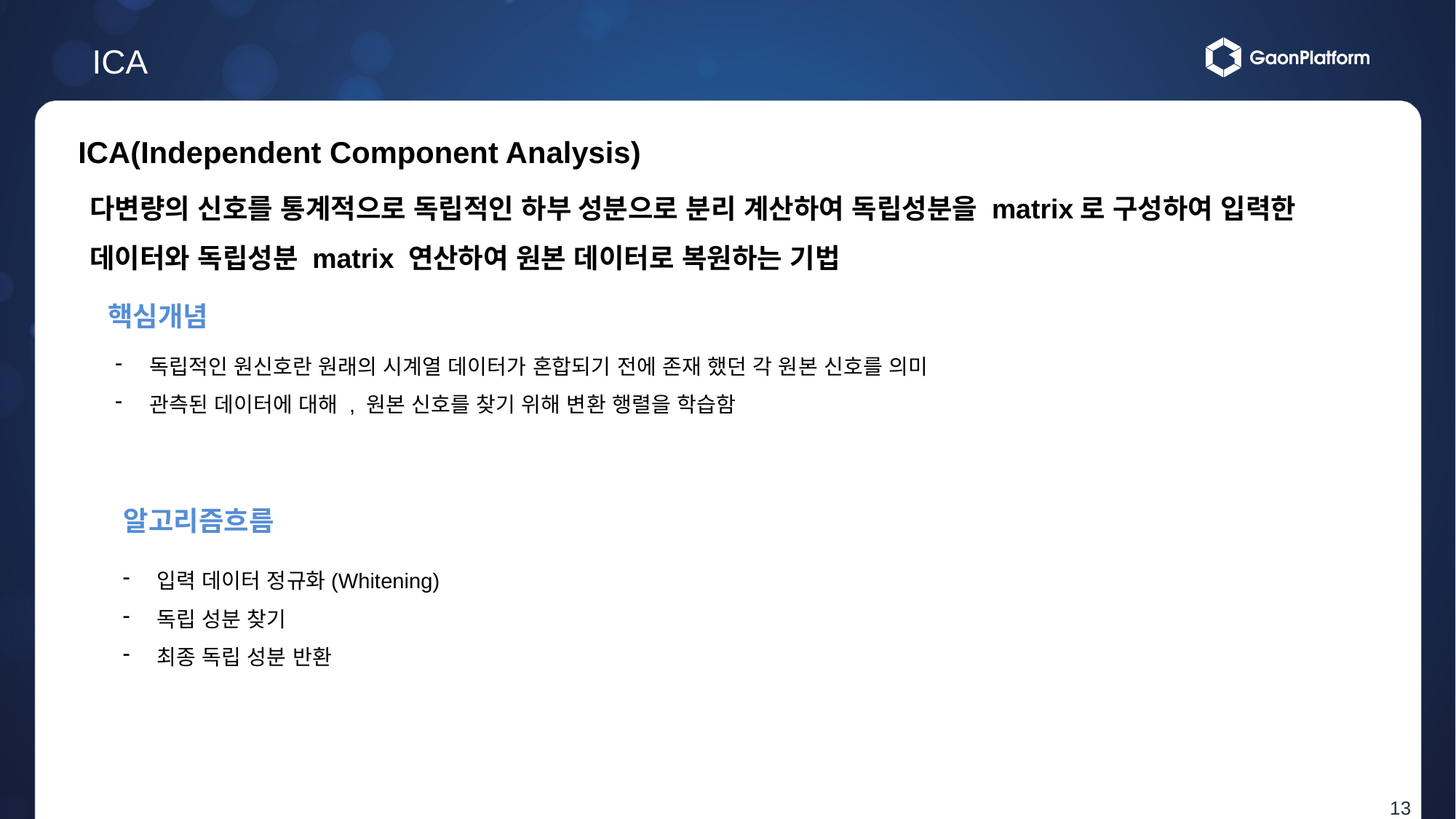

ICA
ICA(Independent Component Analysis)
다변량의 신호를 통계적으로 독립적인 하부 성분으로 분리 계산하여 독립성분을 matrix로 구성하여 입력한
데이터와 독립성분 matrix 연산하여 원본 데이터로 복원하는 기법
핵심개념
독립적인 원신호란 원래의 시계열 데이터가 혼합되기 전에 존재 했던 각 원본 신호를 의미
관측된 데이터에 대해 , 원본 신호를 찾기 위해 변환 행렬을 학습함
알고리즘흐름
입력 데이터 정규화(Whitening)
독립 성분 찾기
최종 독립 성분 반환

13